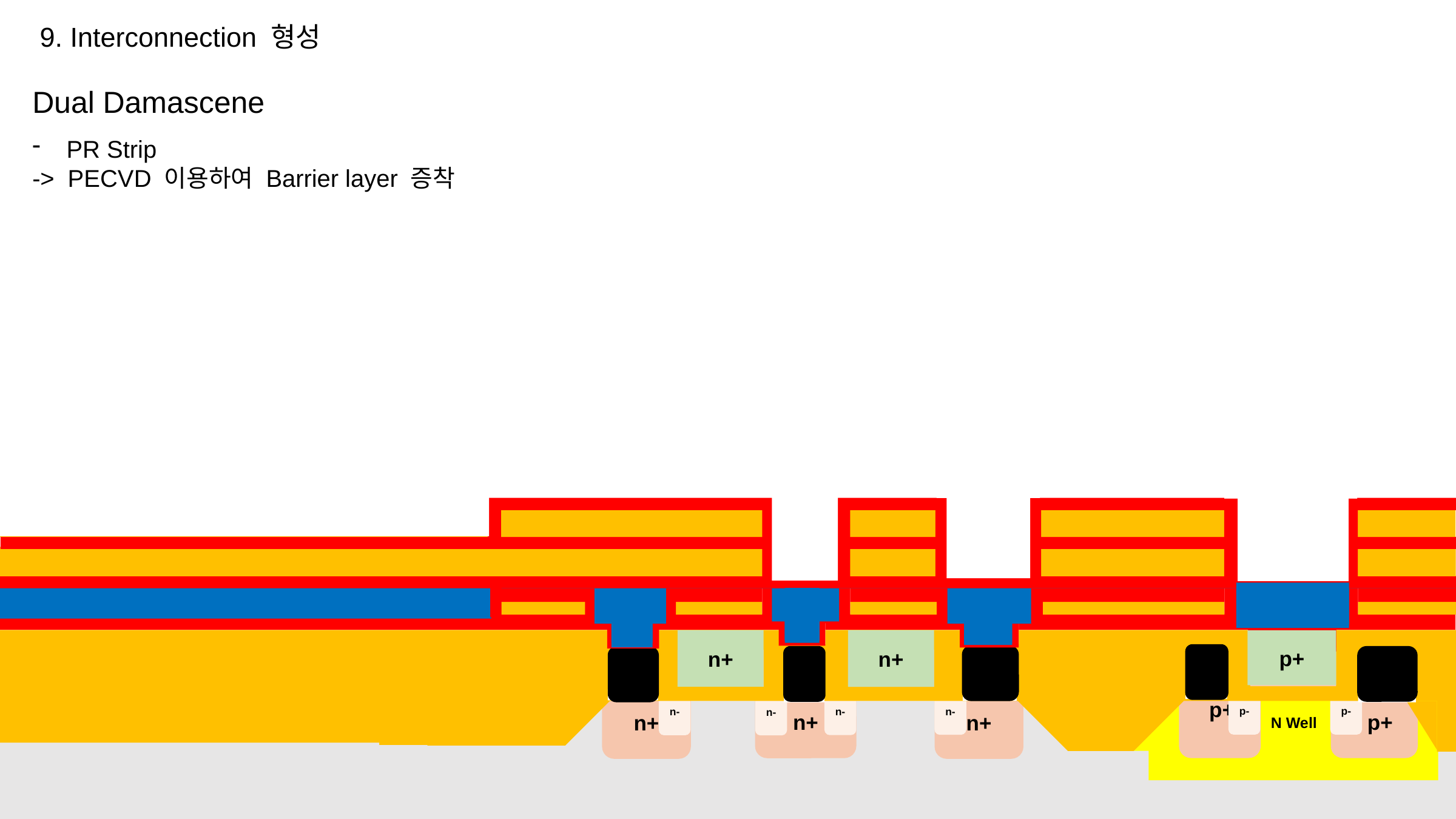

9. Interconnection 형성
Dual Damascene

PR Strip
->  PECVD 이용하여 Barrier layer 증착

v

v

n+
n+
p+
p+

p+

n+
n+

   p+
  p+
n+

n+
n+
p-
p-
n-
n-
n-
n-
          N Well